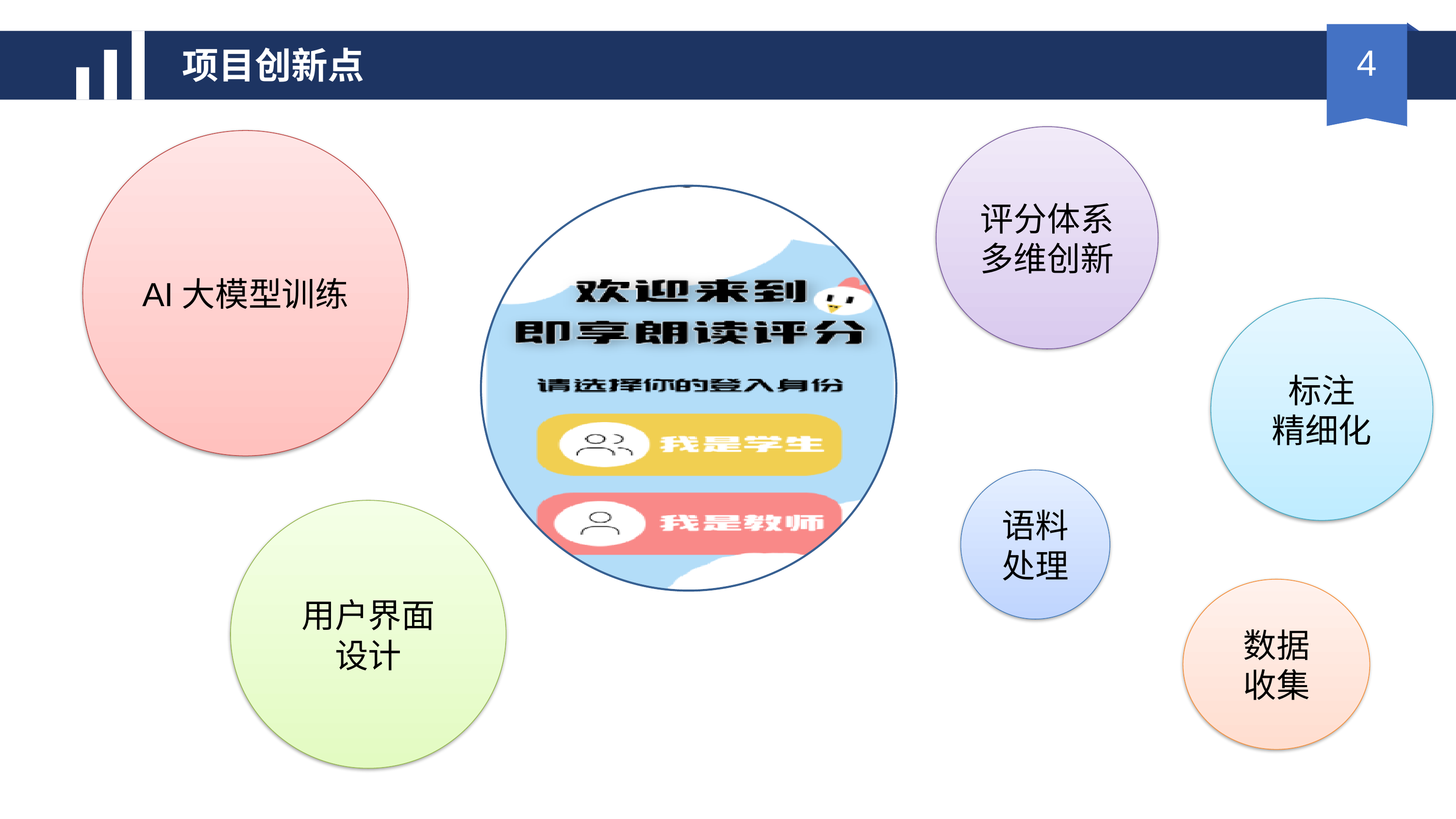

4
项目创新点
评分体系多维创新
AI大模型训练

标注
精细化
语料处理
用户界面
设计
数据
收集